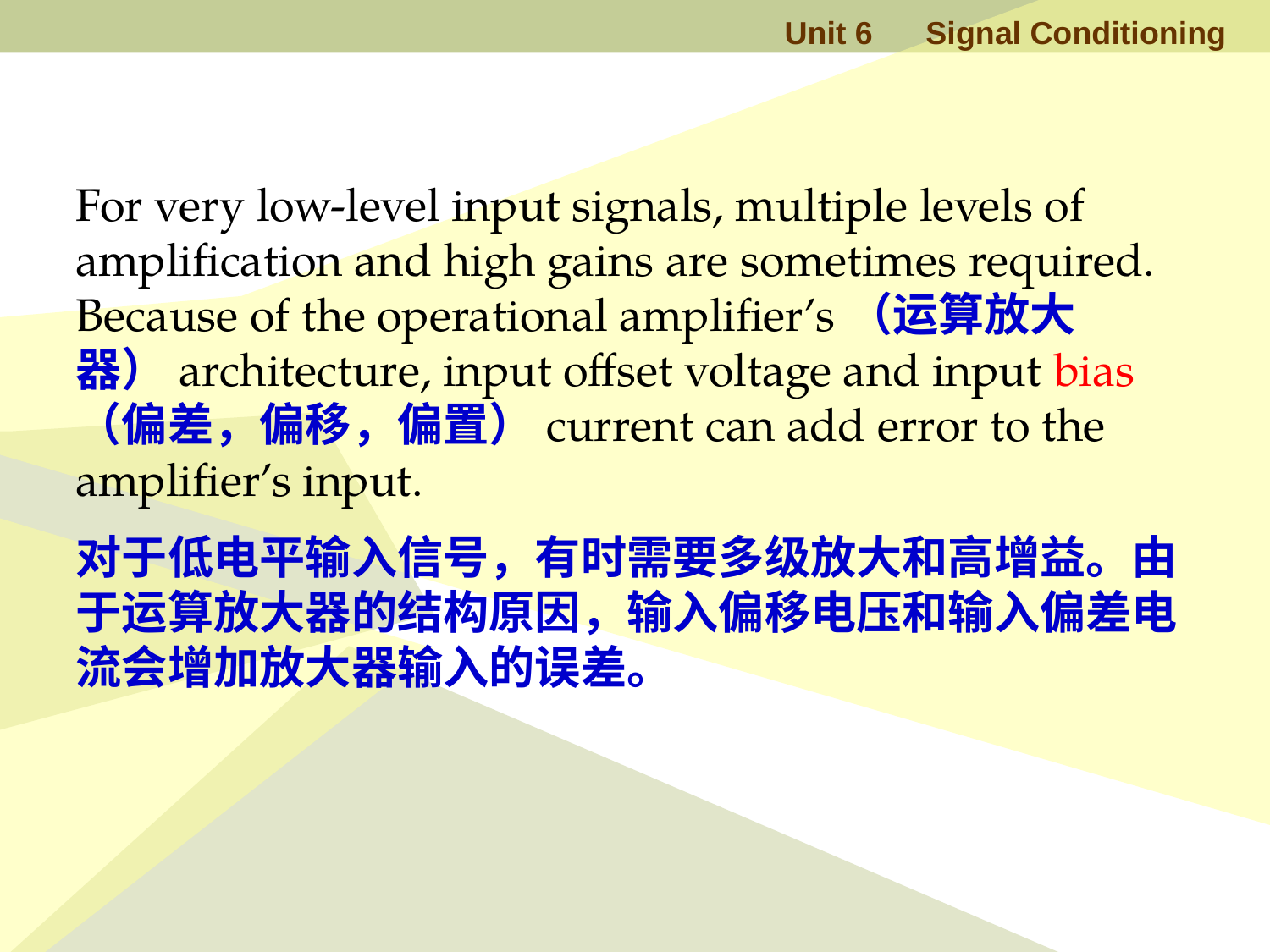

For very low-level input signals, multiple levels of amplification and high gains are sometimes required. Because of the operational amplifier’s（运算放大器）architecture, input offset voltage and input bias（偏差，偏移，偏置）current can add error to the amplifier’s input.
对于低电平输入信号，有时需要多级放大和高增益。由于运算放大器的结构原因，输入偏移电压和输入偏差电流会增加放大器输入的误差。